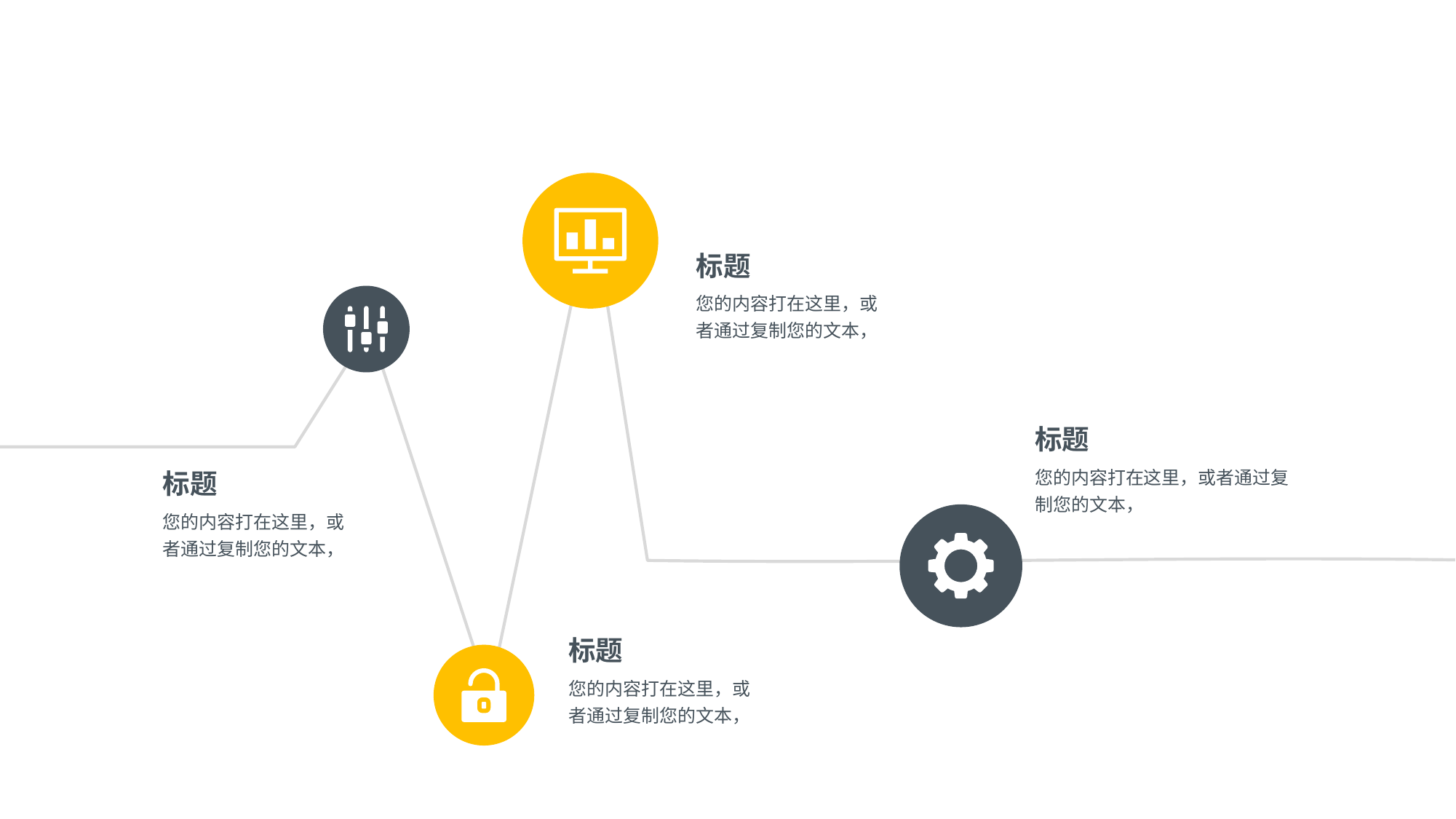

标题
您的内容打在这里，或者通过复制您的文本，
标题
您的内容打在这里，或者通过复制您的文本，
标题
您的内容打在这里，或者通过复制您的文本，
标题
您的内容打在这里，或者通过复制您的文本，